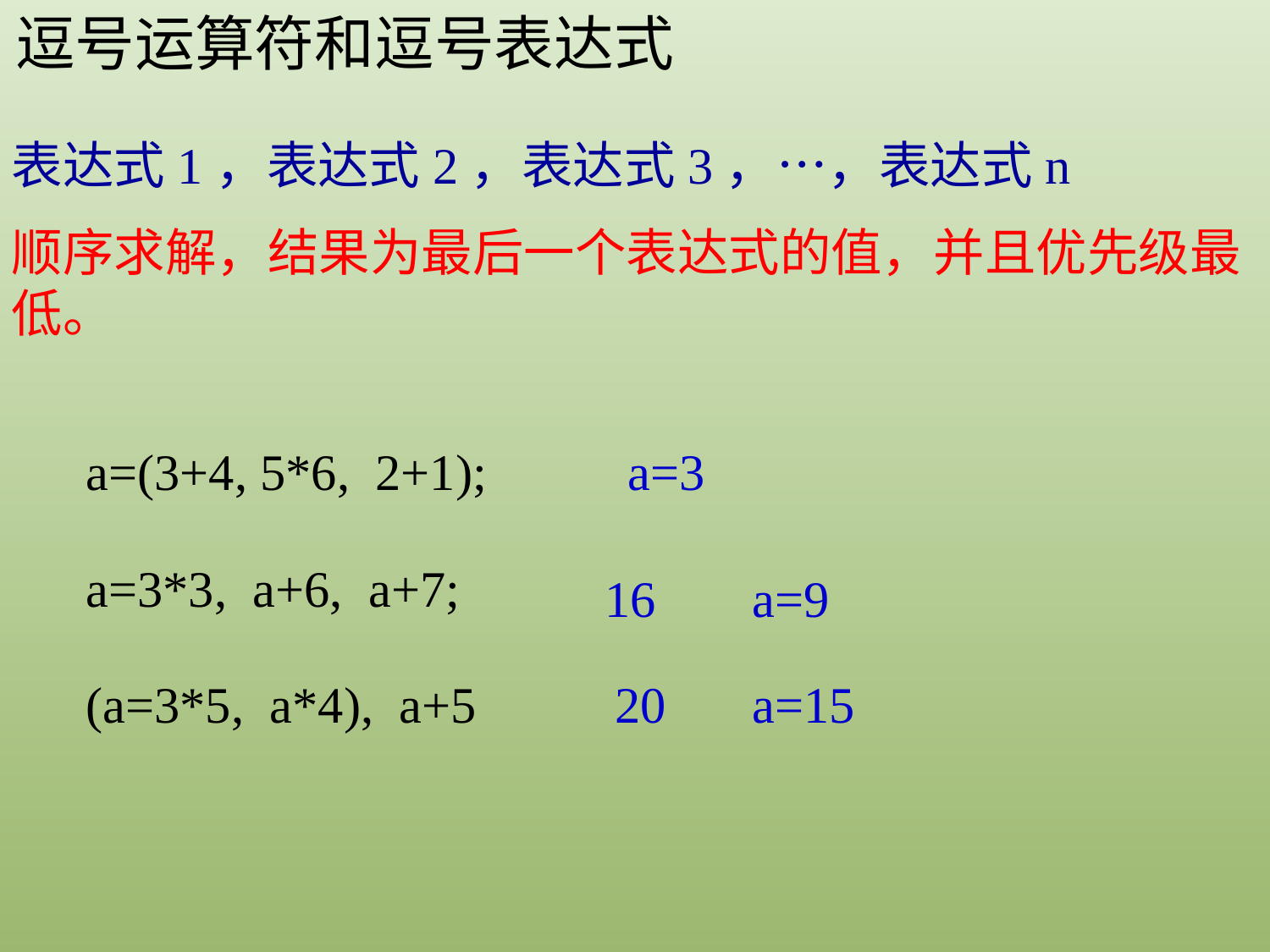

逗号运算符和逗号表达式
表达式1，表达式2，表达式3，…，表达式n
顺序求解，结果为最后一个表达式的值，并且优先级最低。
a=(3+4, 5*6,  2+1);
 a=3
a=3*3,  a+6,  a+7;
16
a=9
(a=3*5,  a*4),  a+5
20
a=15
69